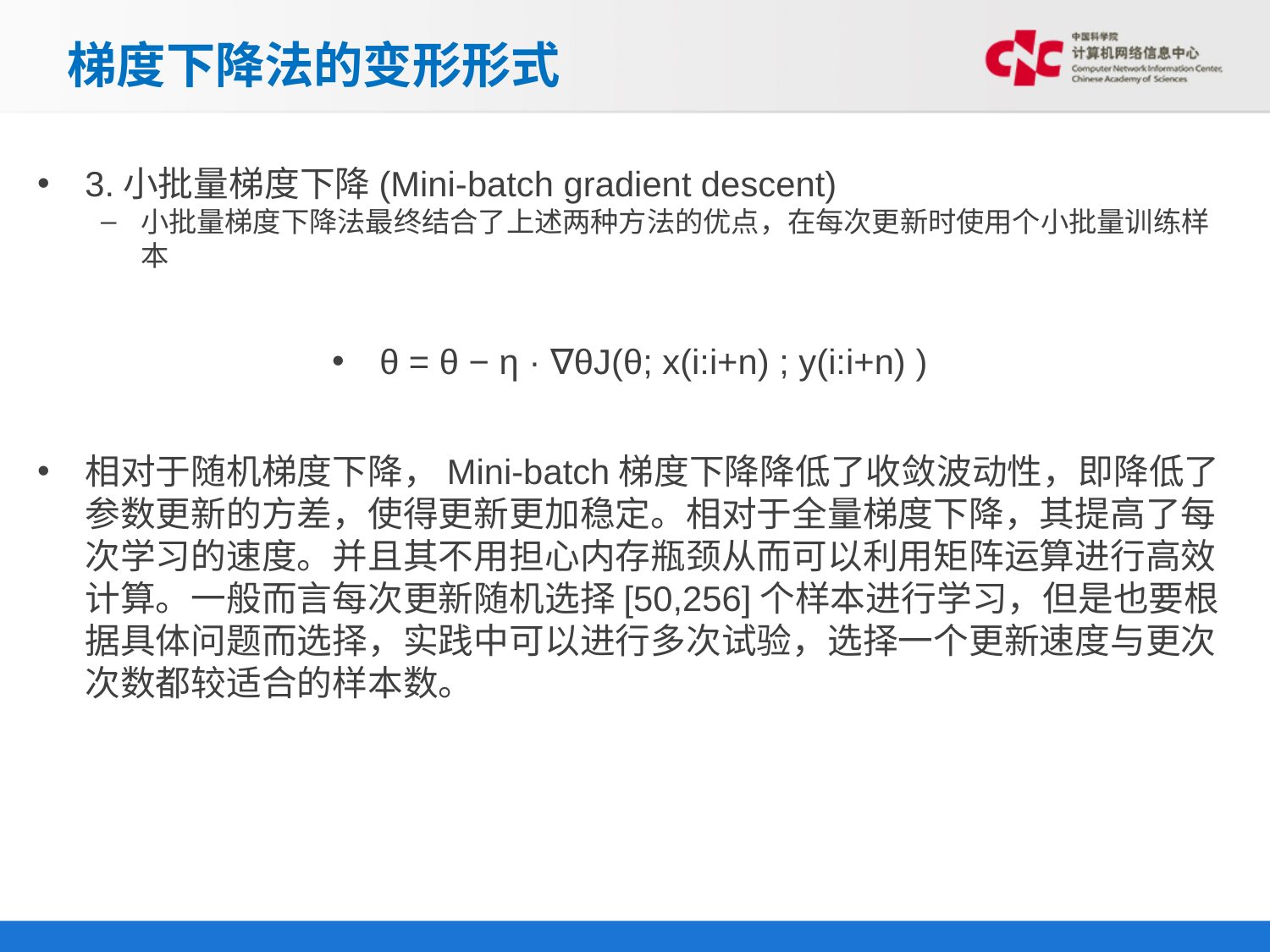

梯度下降法的变形形式
3.小批量梯度下降(Mini-batch gradient descent)
小批量梯度下降法最终结合了上述两种方法的优点，在每次更新时使用个小批量训练样本

θ = θ − η · ∇θJ(θ; x(i:i+n) ; y(i:i+n) )

相对于随机梯度下降，Mini-batch梯度下降降低了收敛波动性，即降低了参数更新的方差，使得更新更加稳定。相对于全量梯度下降，其提高了每次学习的速度。并且其不用担心内存瓶颈从而可以利用矩阵运算进行高效计算。一般而言每次更新随机选择[50,256]个样本进行学习，但是也要根据具体问题而选择，实践中可以进行多次试验，选择一个更新速度与更次次数都较适合的样本数。